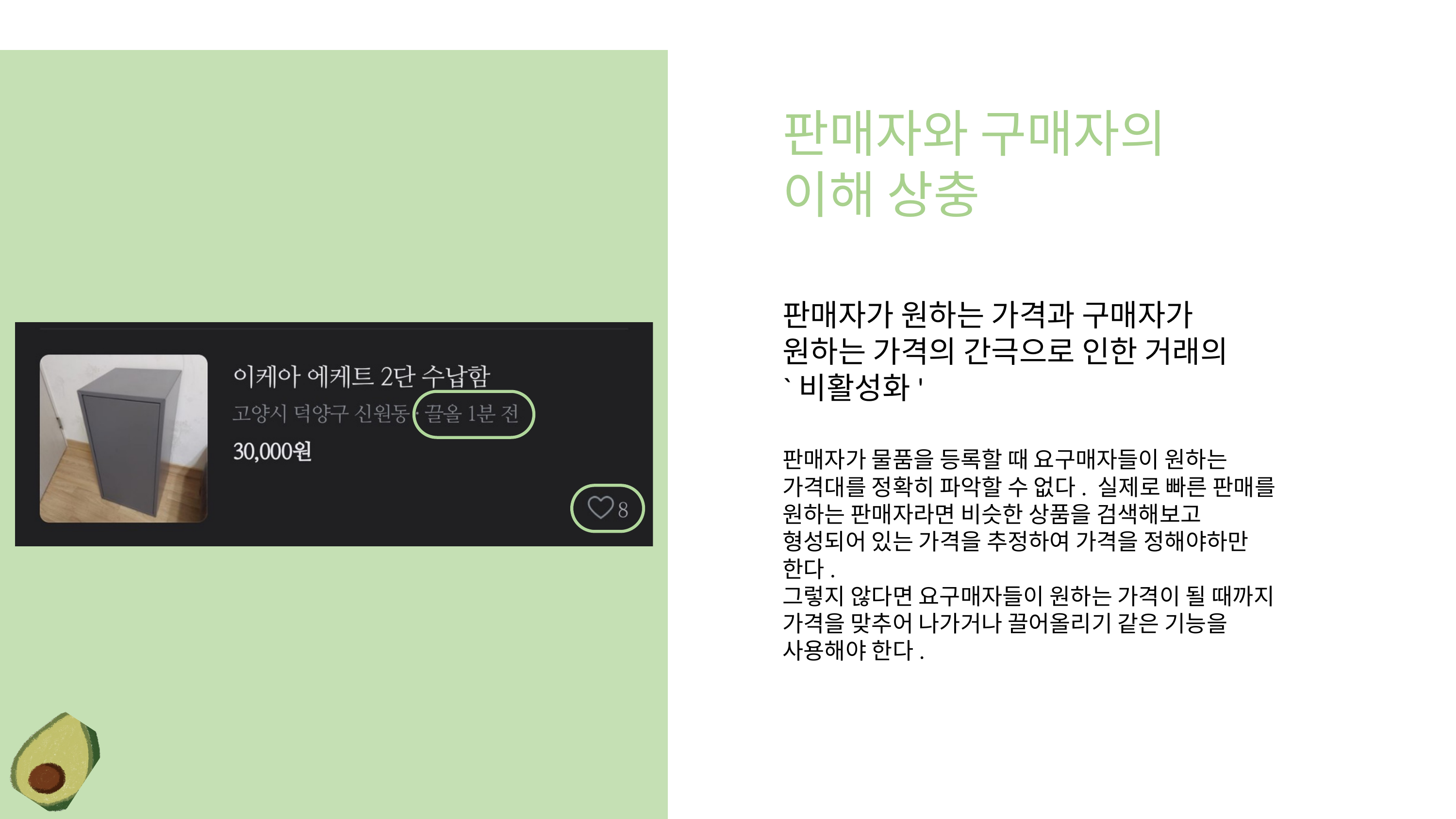

판매자와 구매자의
이해 상충
판매자가 원하는 가격과 구매자가
원하는 가격의 간극으로 인한 거래의
`비활성화'

판매자가 물품을 등록할 때 요구매자들이 원하는 가격대를 정확히 파악할 수 없다. 실제로 빠른 판매를 원하는 판매자라면 비슷한 상품을 검색해보고 형성되어 있는 가격을 추정하여 가격을 정해야하만 한다.
그렇지 않다면 요구매자들이 원하는 가격이 될 때까지 가격을 맞추어 나가거나 끌어올리기 같은 기능을 사용해야 한다.